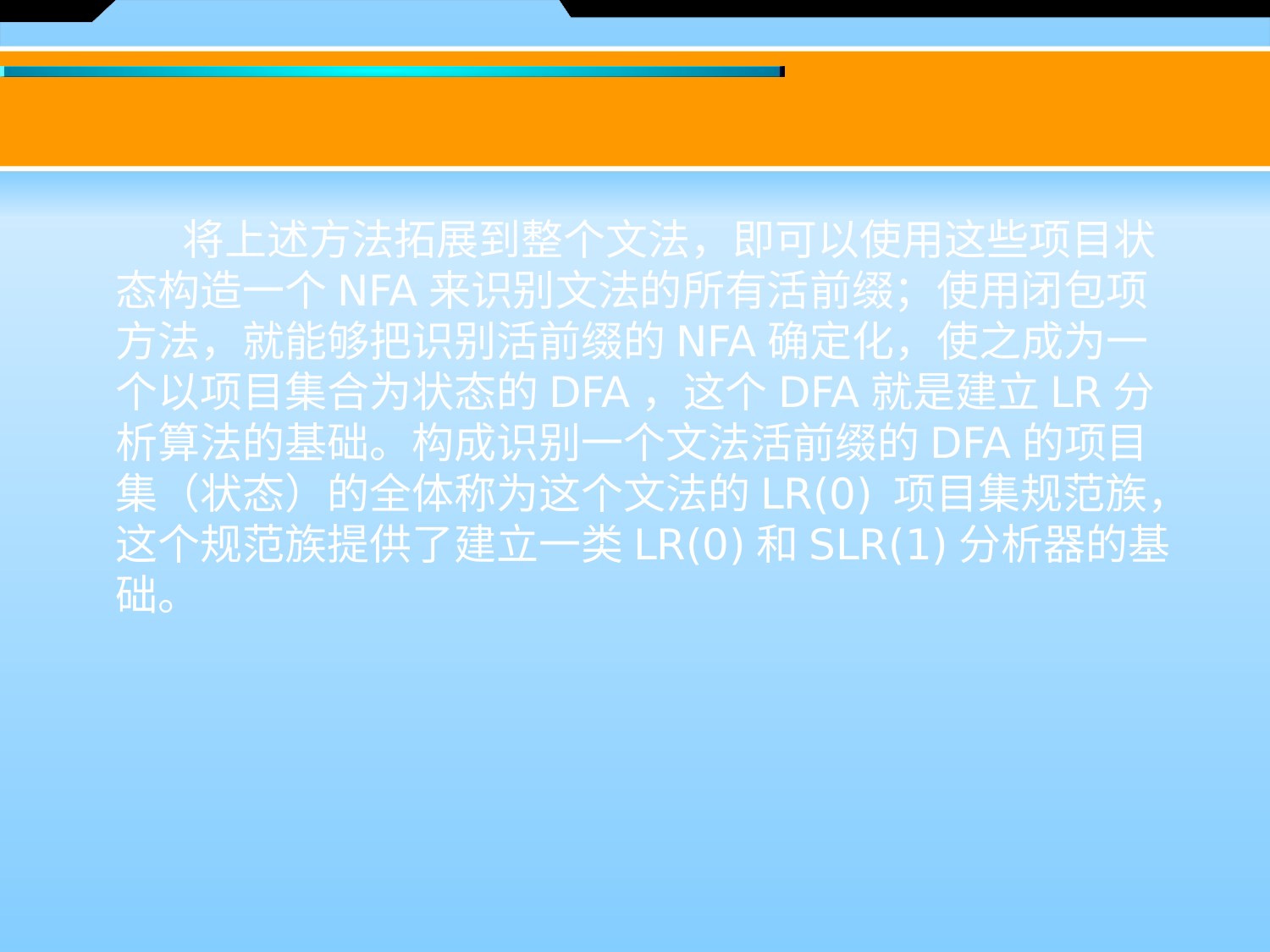

将上述方法拓展到整个文法，即可以使用这些项目状态构造一个NFA来识别文法的所有活前缀；使用闭包项方法，就能够把识别活前缀的NFA确定化，使之成为一个以项目集合为状态的DFA，这个DFA就是建立LR分析算法的基础。构成识别一个文法活前缀的DFA的项目集（状态）的全体称为这个文法的LR(0) 项目集规范族，这个规范族提供了建立一类LR(0)和SLR(1)分析器的基础。